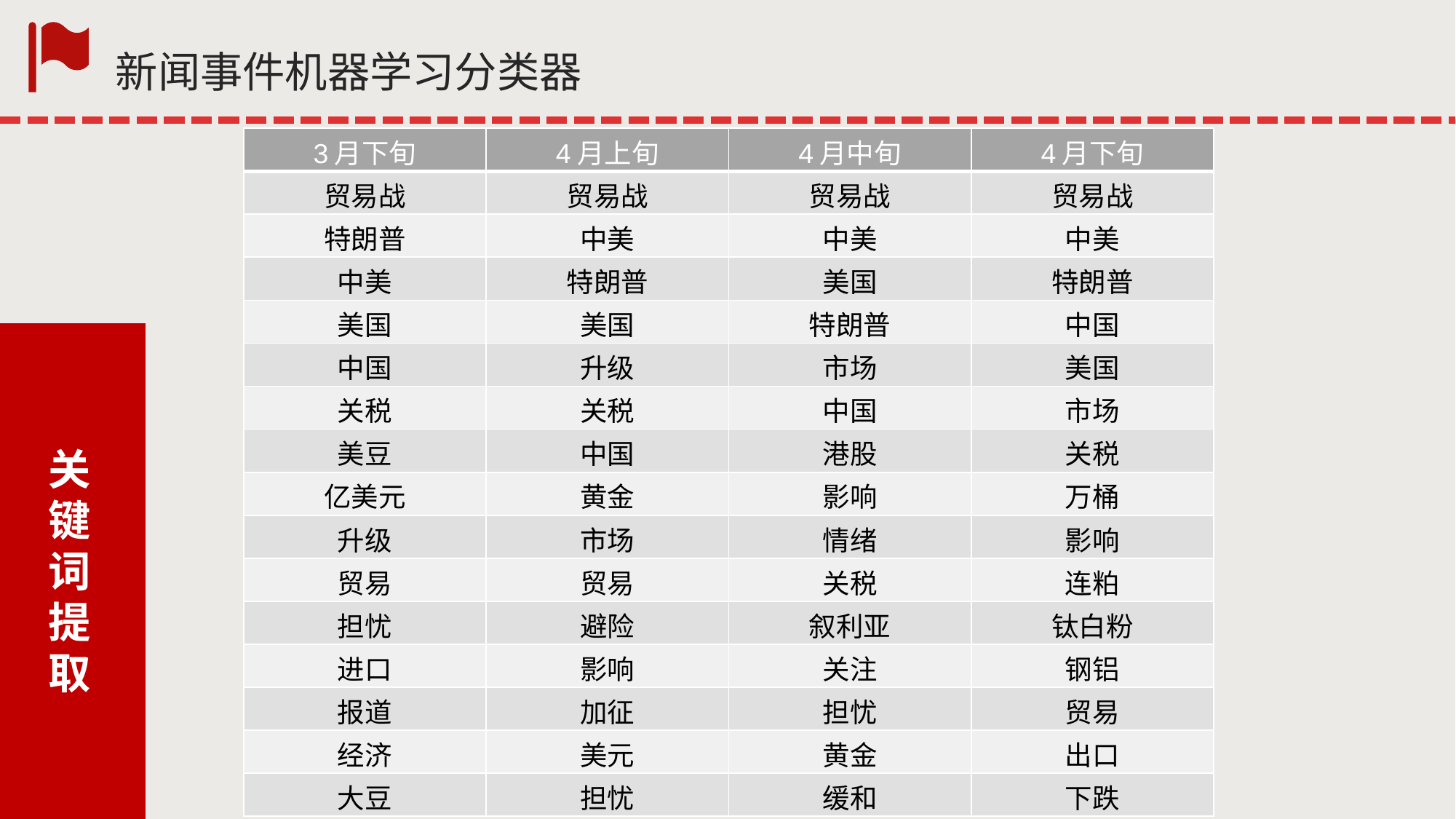

新闻事件机器学习分类器
| 3月下旬 | 4月上旬 | 4月中旬 | 4月下旬 |
| --- | --- | --- | --- |
| 贸易战 | 贸易战 | 贸易战 | 贸易战 |
| 特朗普 | 中美 | 中美 | 中美 |
| 中美 | 特朗普 | 美国 | 特朗普 |
| 美国 | 美国 | 特朗普 | 中国 |
| 中国 | 升级 | 市场 | 美国 |
| 关税 | 关税 | 中国 | 市场 |
| 美豆 | 中国 | 港股 | 关税 |
| 亿美元 | 黄金 | 影响 | 万桶 |
| 升级 | 市场 | 情绪 | 影响 |
| 贸易 | 贸易 | 关税 | 连粕 |
| 担忧 | 避险 | 叙利亚 | 钛白粉 |
| 进口 | 影响 | 关注 | 钢铝 |
| 报道 | 加征 | 担忧 | 贸易 |
| 经济 | 美元 | 黄金 | 出口 |
| 大豆 | 担忧 | 缓和 | 下跌 |

关键词提取